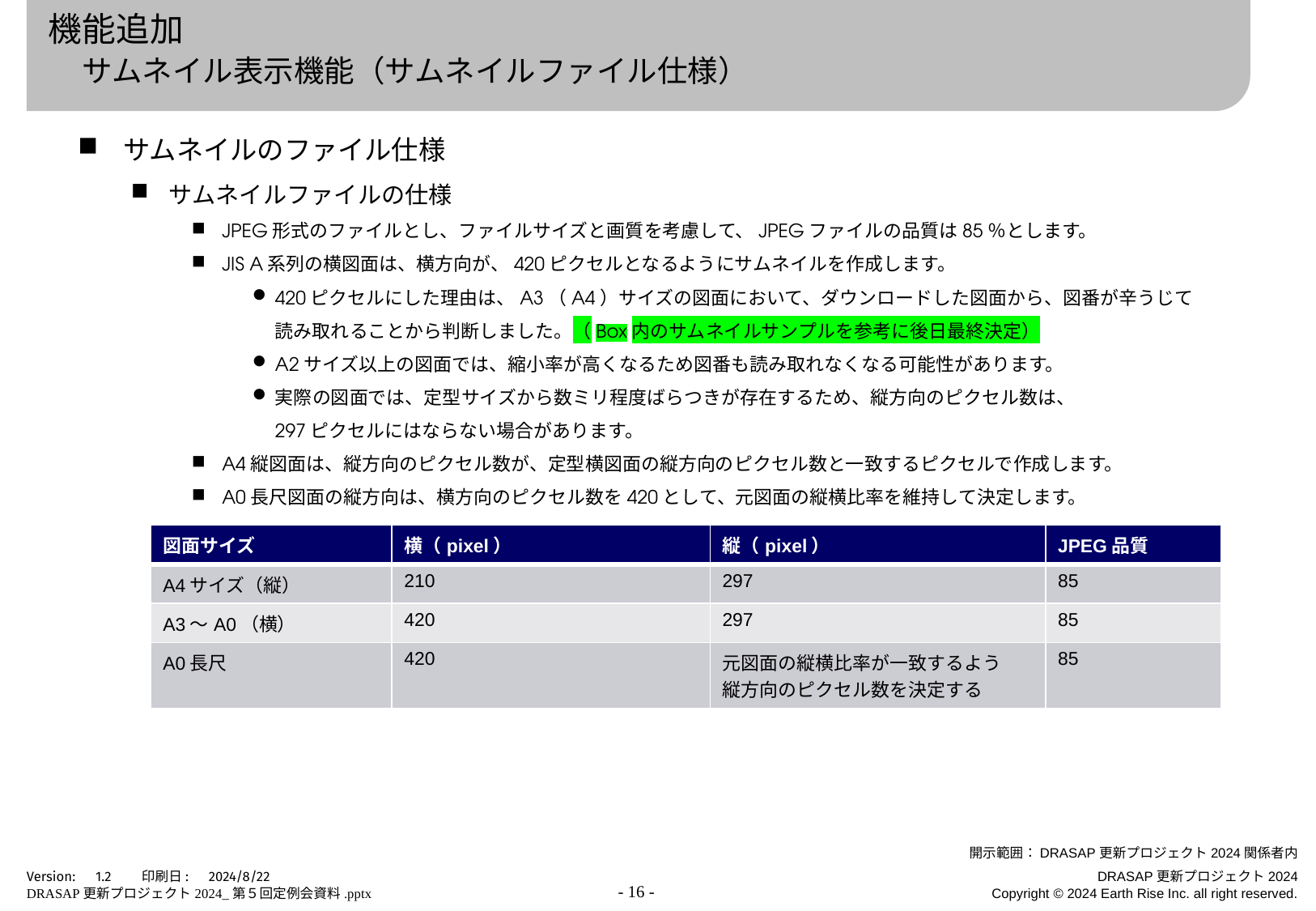

# 機能追加 　サムネイル表示機能（サムネイルファイル仕様）
サムネイルのファイル仕様
サムネイルファイルの仕様
JPEG形式のファイルとし、ファイルサイズと画質を考慮して、JPEGファイルの品質は85％とします。
JIS A系列の横図面は、横方向が、420ピクセルとなるようにサムネイルを作成します。
420ピクセルにした理由は、A3（A4）サイズの図面において、ダウンロードした図面から、図番が辛うじて
読み取れることから判断しました。（Box内のサムネイルサンプルを参考に後日最終決定）
A2サイズ以上の図面では、縮小率が高くなるため図番も読み取れなくなる可能性があります。
実際の図面では、定型サイズから数ミリ程度ばらつきが存在するため、縦方向のピクセル数は、　
297ピクセルにはならない場合があります。
A4縦図面は、縦方向のピクセル数が、定型横図面の縦方向のピクセル数と一致するピクセルで作成します。
A0長尺図面の縦方向は、横方向のピクセル数を420として、元図面の縦横比率を維持して決定します。

| 図面サイズ | 横（pixel） | 縦（pixel） | JPEG品質 |
| --- | --- | --- | --- |
| A4サイズ（縦） | 210 | 297 | 85 |
| A3～A0（横） | 420 | 297 | 85 |
| A0長尺 | 420 | 元図面の縦横比率が一致するよう 縦方向のピクセル数を決定する | 85 |